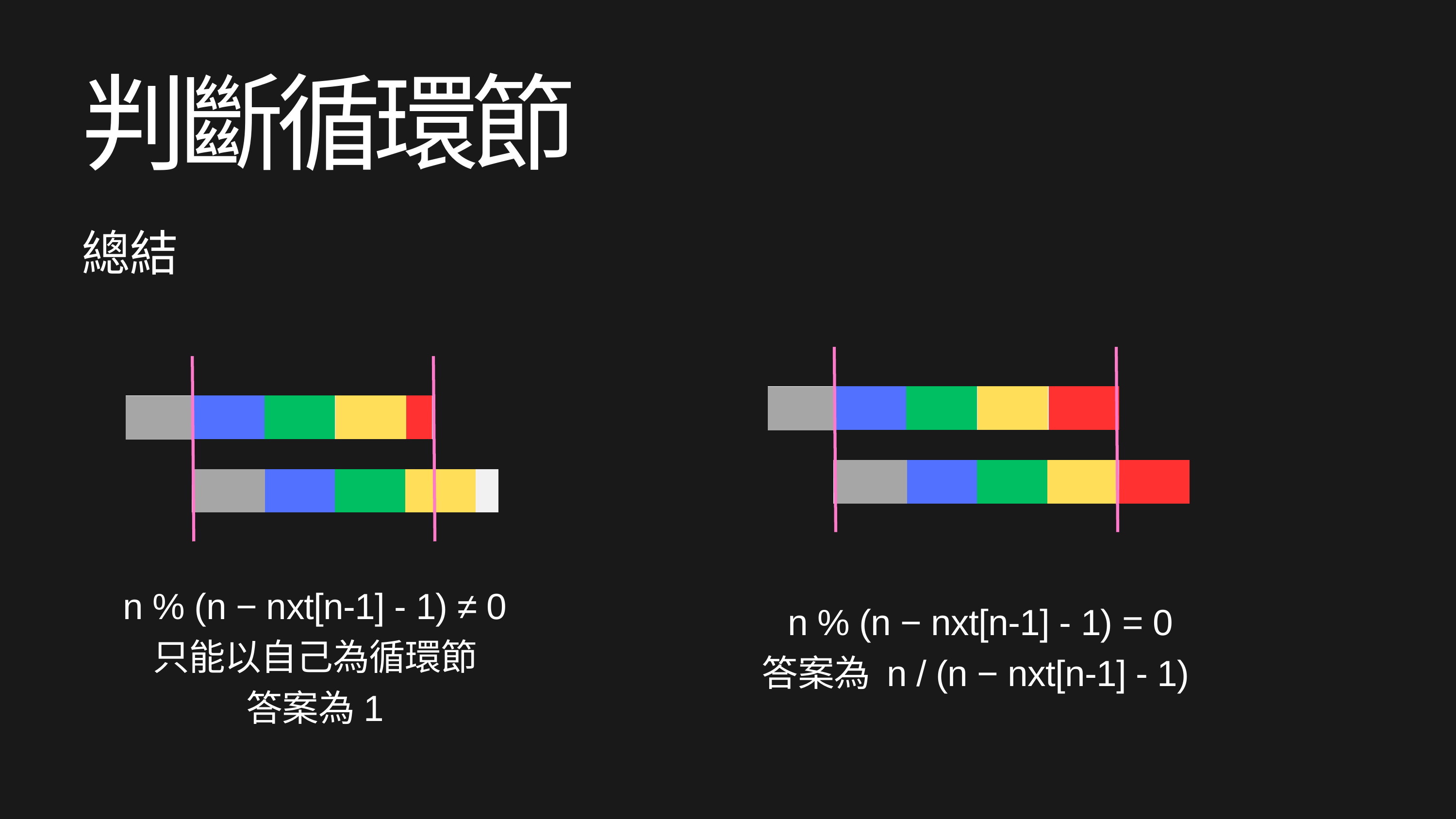

判斷循環節
總結

n % (n − nxt[n-1] - 1) ≠ 0
只能以自己為循環節
答案為1
n % (n − nxt[n-1] - 1) = 0
答案為 n / (n − nxt[n-1] - 1)